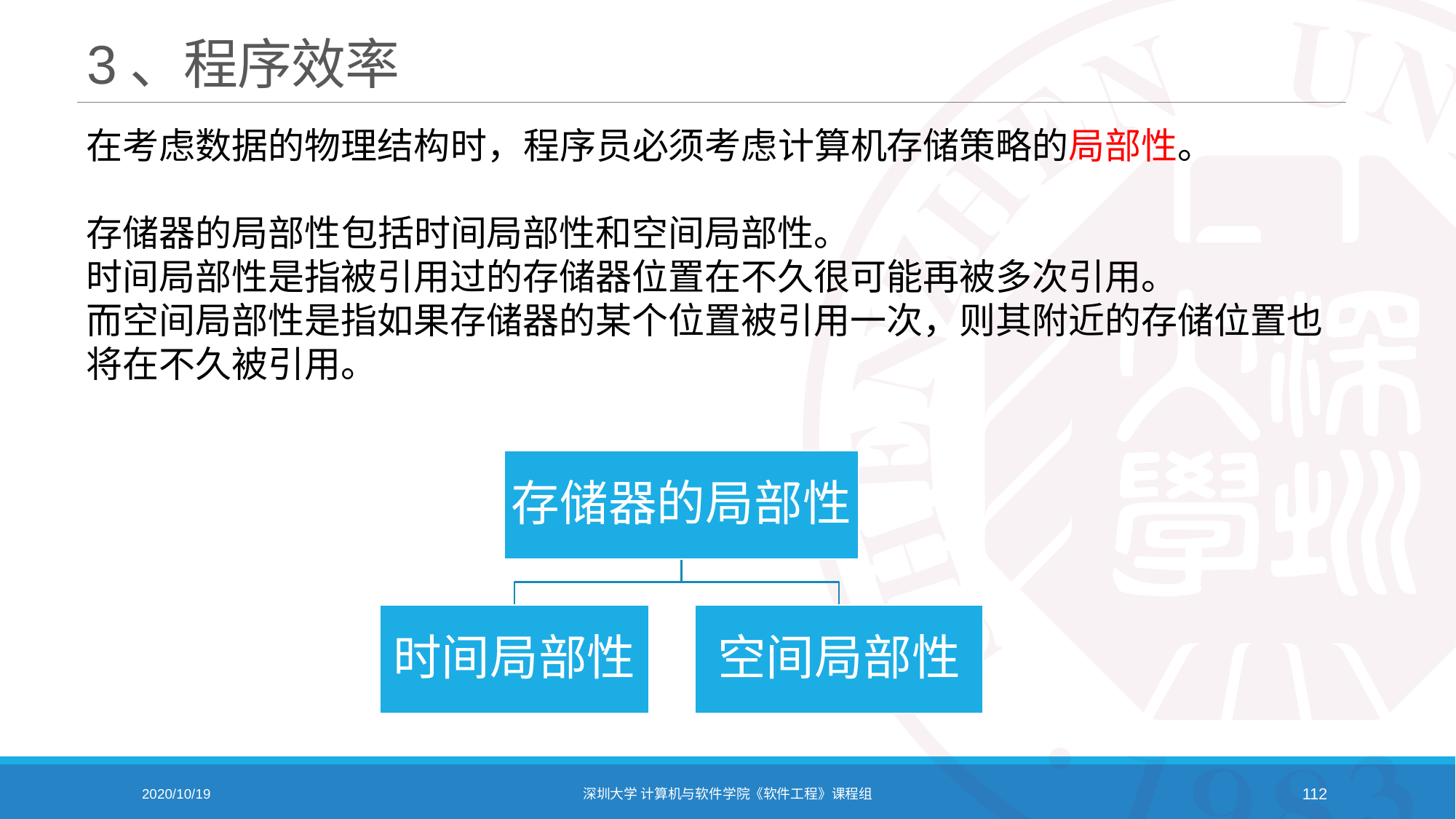

# 3、程序效率
在考虑数据的物理结构时，程序员必须考虑计算机存储策略的局部性。

存储器的局部性包括时间局部性和空间局部性。
时间局部性是指被引用过的存储器位置在不久很可能再被多次引用。
而空间局部性是指如果存储器的某个位置被引用一次，则其附近的存储位置也将在不久被引用。
存储器的局部性
时间局部性
空间局部性
2020/10/19
深圳大学 计算机与软件学院《软件工程》课程组
112